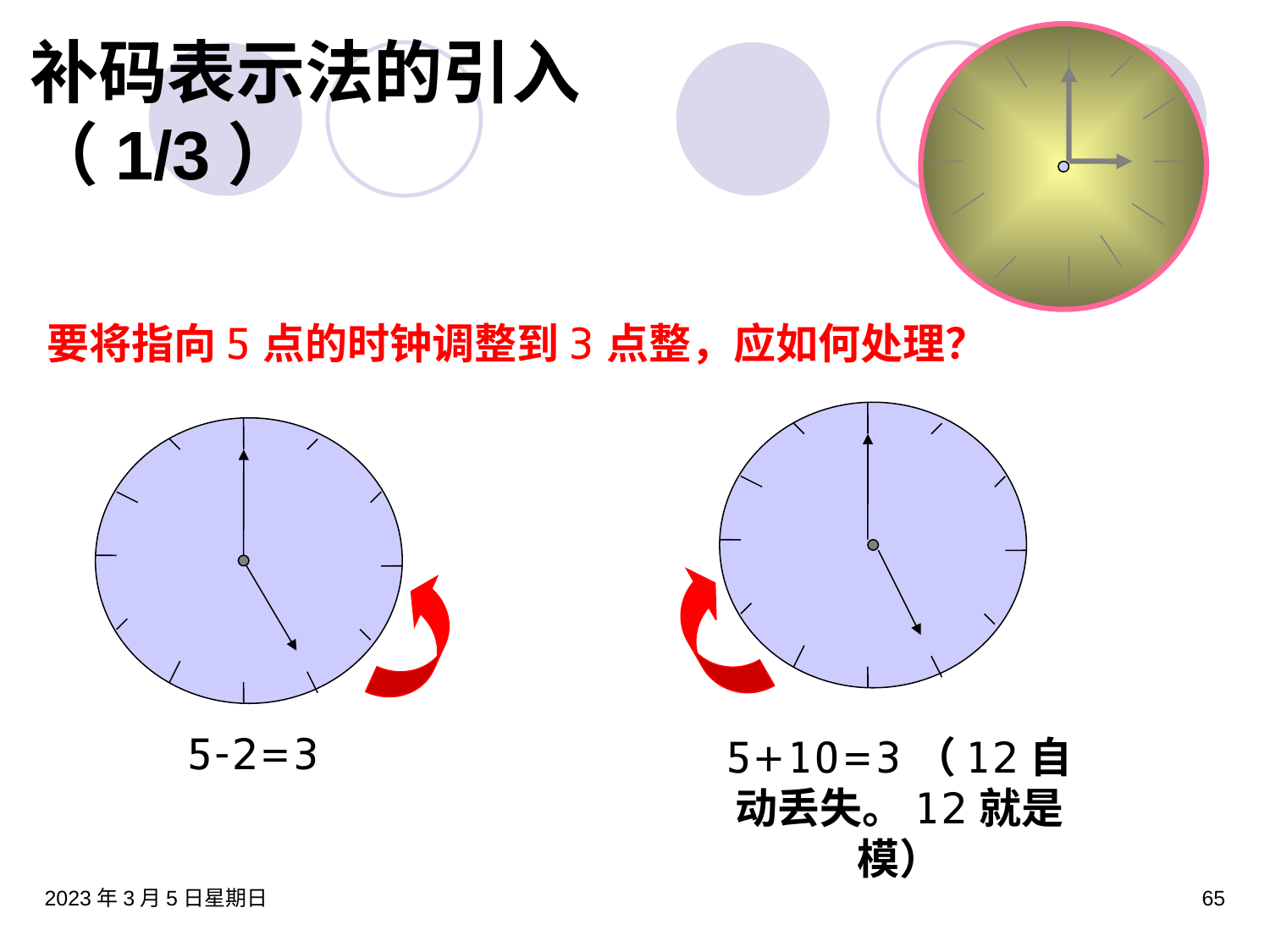

补码表示法的引入（1/3）

要将指向5点的时钟调整到3点整，应如何处理？

5-2=3
5+10=3（12自动丢失。12就是模）
2023年3月5日星期日
65